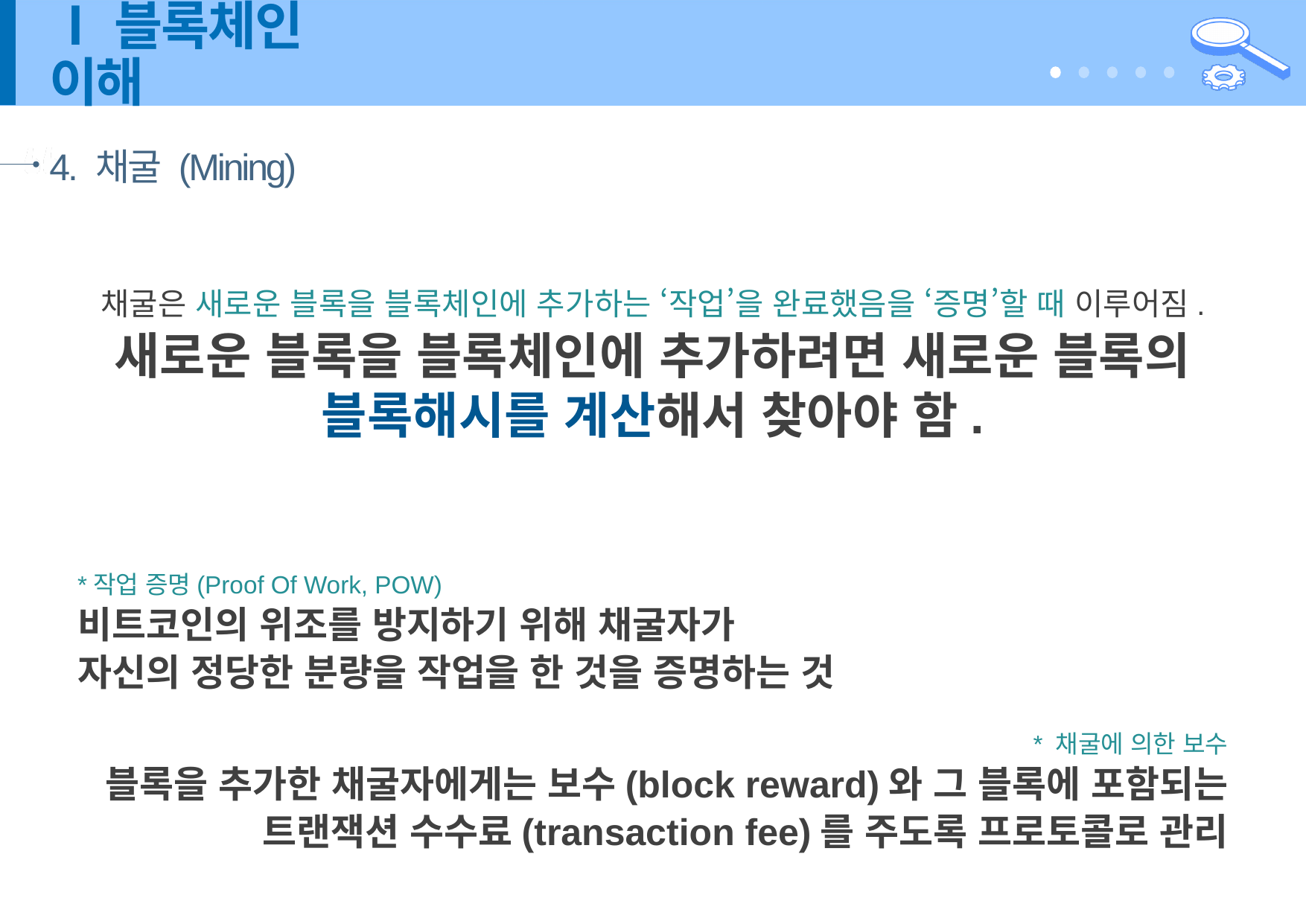

# Ⅰ블록체인 이해
4. 채굴 (Mining)
채굴은 새로운 블록을 블록체인에 추가하는 ‘작업’을 완료했음을 ‘증명’할 때 이루어짐.
새로운 블록을 블록체인에 추가하려면 새로운 블록의 블록해시를 계산해서 찾아야 함.
*작업 증명(Proof Of Work, POW)
비트코인의 위조를 방지하기 위해 채굴자가
자신의 정당한 분량을 작업을 한 것을 증명하는 것

* 채굴에 의한 보수
블록을 추가한 채굴자에게는 보수(block reward)와 그 블록에 포함되는
트랜잭션 수수료(transaction fee)를 주도록 프로토콜로 관리